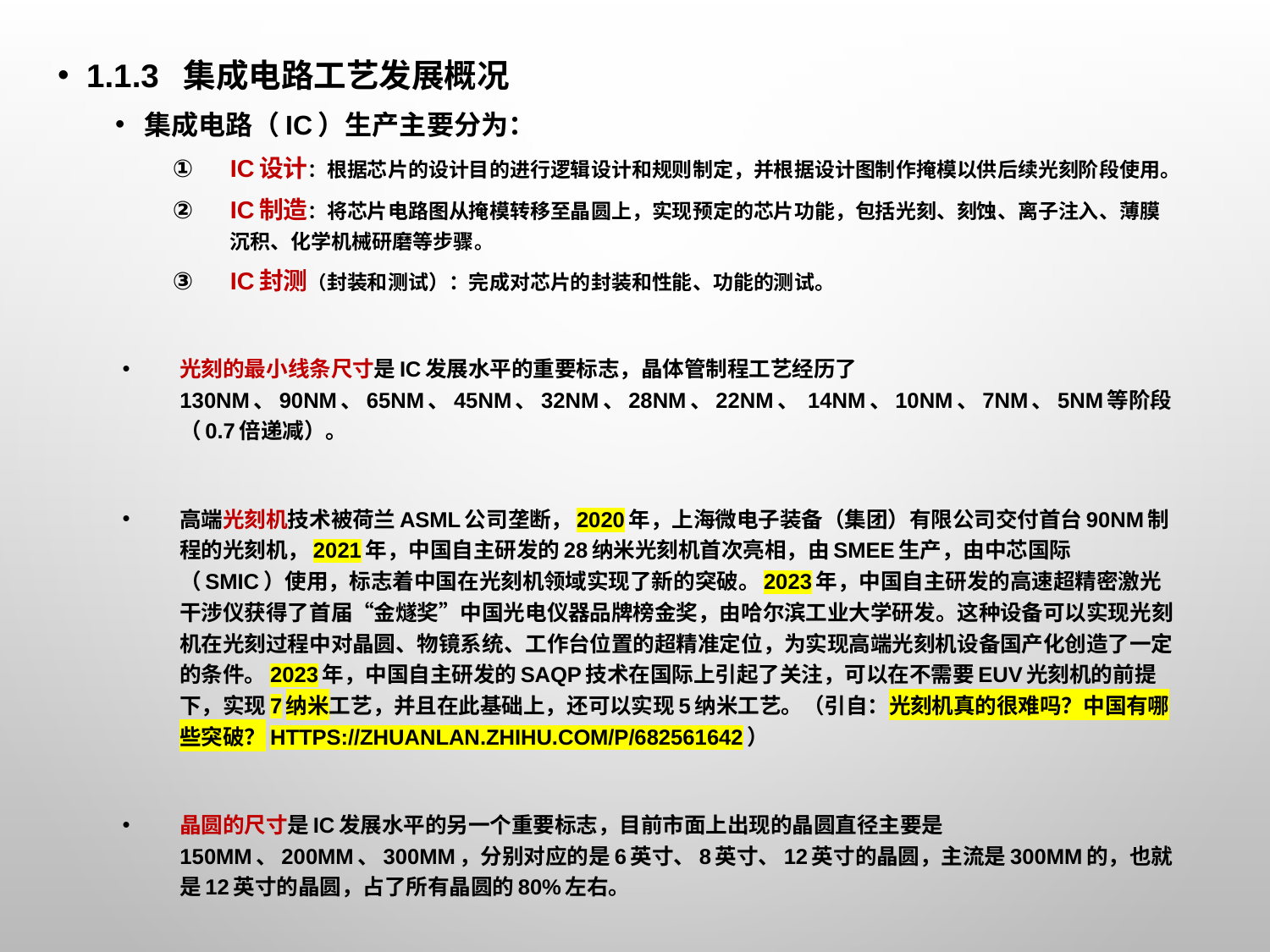

1.1.3  集成电路工艺发展概况
集成电路（IC）生产主要分为：
IC设计：根据芯片的设计目的进行逻辑设计和规则制定，并根据设计图制作掩模以供后续光刻阶段使用。
IC制造：将芯片电路图从掩模转移至晶圆上，实现预定的芯片功能，包括光刻、刻蚀、离子注入、薄膜沉积、化学机械研磨等步骤。
IC封测（封装和测试）：完成对芯片的封装和性能、功能的测试。

光刻的最小线条尺寸是IC发展水平的重要标志，晶体管制程工艺经历了130nm、90nm、65nm、45nm、32nm、28nm、22nm、 14nm、10nm、7nm、5nm等阶段（0.7倍递减）。

高端光刻机技术被荷兰ASML公司垄断，2020年，上海微电子装备（集团）有限公司交付首台90nm制程的光刻机，2021年，中国自主研发的28纳米光刻机首次亮相，由SMEE生产，由中芯国际（SMIC）使用，标志着中国在光刻机领域实现了新的突破。2023年，中国自主研发的高速超精密激光干涉仪获得了首届“金燧奖”中国光电仪器品牌榜金奖，由哈尔滨工业大学研发。这种设备可以实现光刻机在光刻过程中对晶圆、物镜系统、工作台位置的超精准定位，为实现高端光刻机设备国产化创造了一定的条件。2023年，中国自主研发的SAQP技术在国际上引起了关注，可以在不需要EUV光刻机的前提下，实现7纳米工艺，并且在此基础上，还可以实现5纳米工艺。（引自：光刻机真的很难吗？中国有哪些突破？https://zhuanlan.zhihu.com/p/682561642）

晶圆的尺寸是IC发展水平的另一个重要标志，目前市面上出现的晶圆直径主要是150mm、200mm、300mm，分别对应的是6英寸、8英寸、12英寸的晶圆，主流是300mm的，也就是12英寸的晶圆，占了所有晶圆的80%左右。